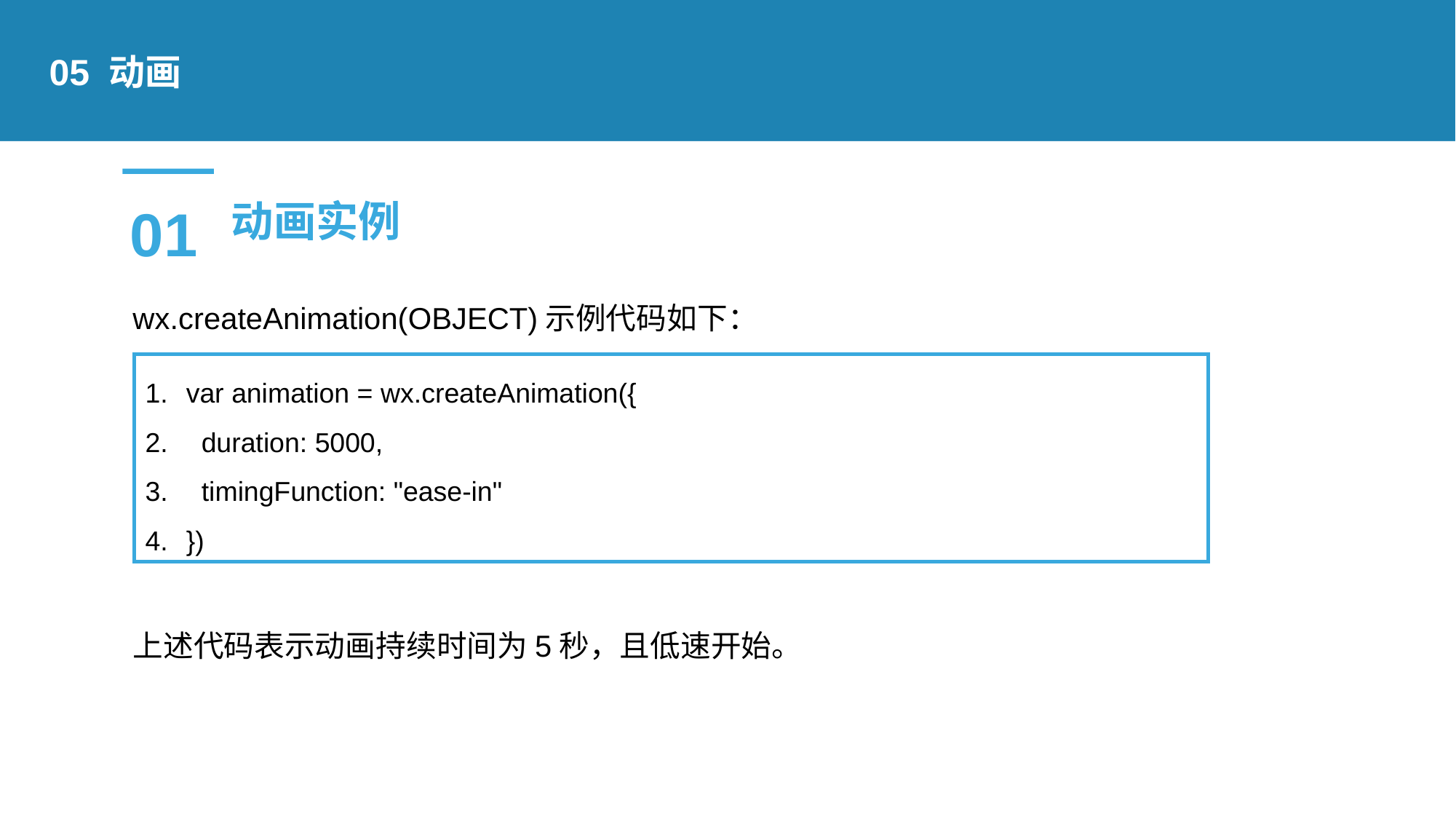

05 动画
01

动画实例
wx.createAnimation(OBJECT)示例代码如下：

上述代码表示动画持续时间为5秒，且低速开始。
var animation = wx.createAnimation({
  duration: 5000,
  timingFunction: "ease-in"
})